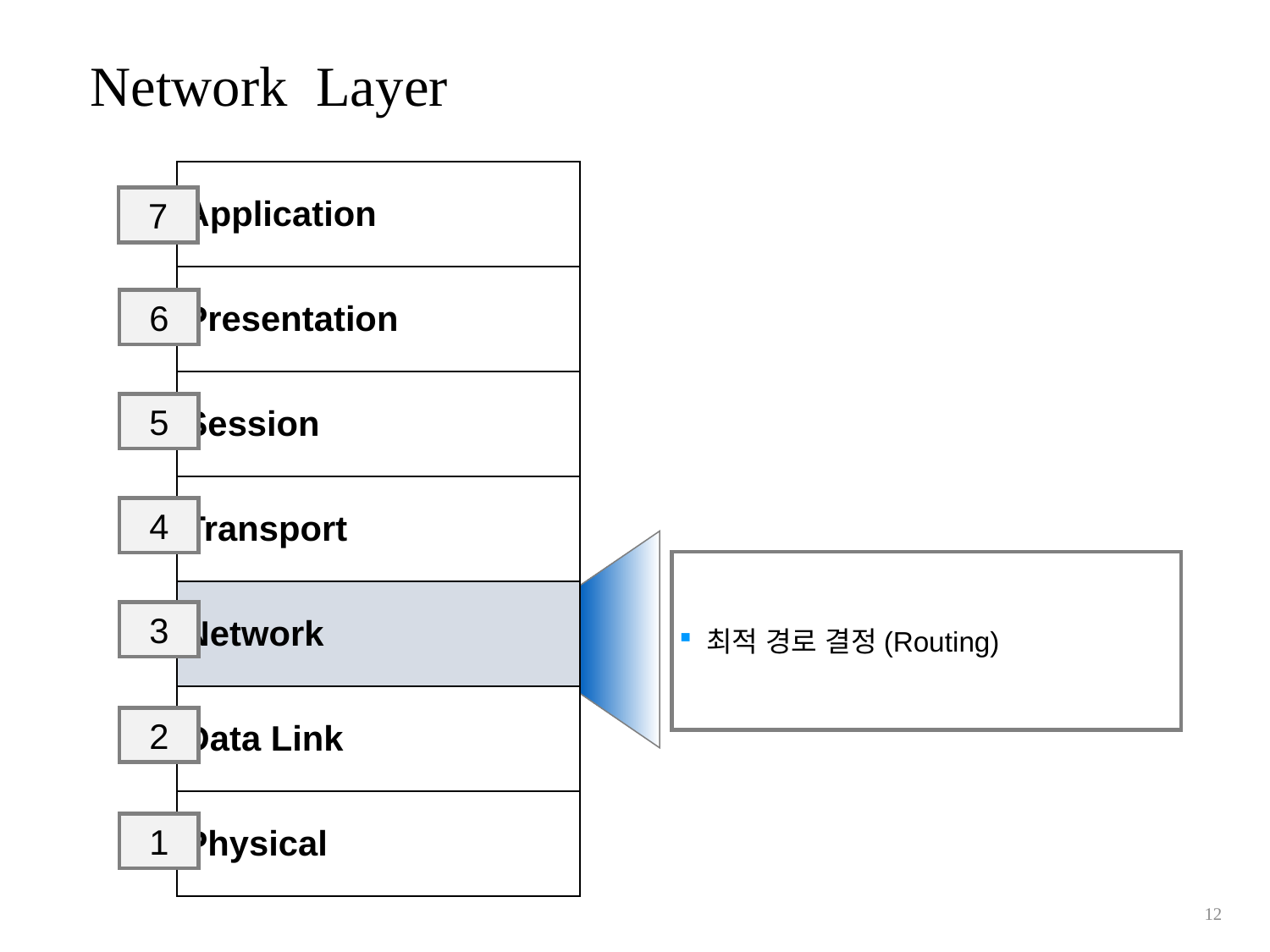

Network  Layer
| Application |
| --- |
| Presentation |
| Session |
| Transport |
| Network |
| Data Link |
| Physical |
7
6
5
4
 최적 경로 결정(Routing)

3
2
1
12